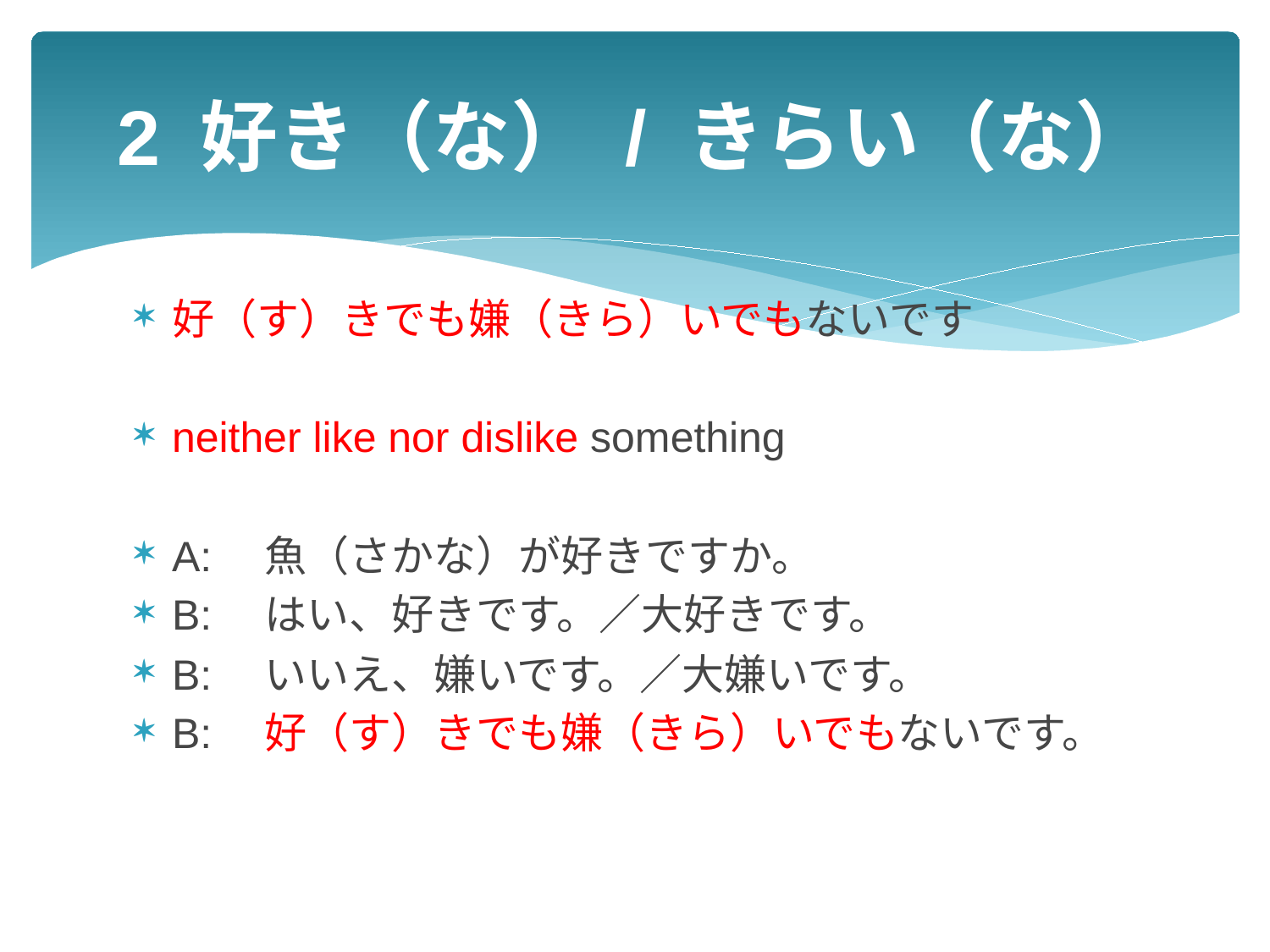

# 2 好き（な） / きらい（な）
好（す）きでも嫌（きら）いでもないです

neither like nor dislike something

A:　魚（さかな）が好きですか。
B:　はい、好きです。／大好きです。
B:　いいえ、嫌いです。／大嫌いです。
B:　好（す）きでも嫌（きら）いでもないです。